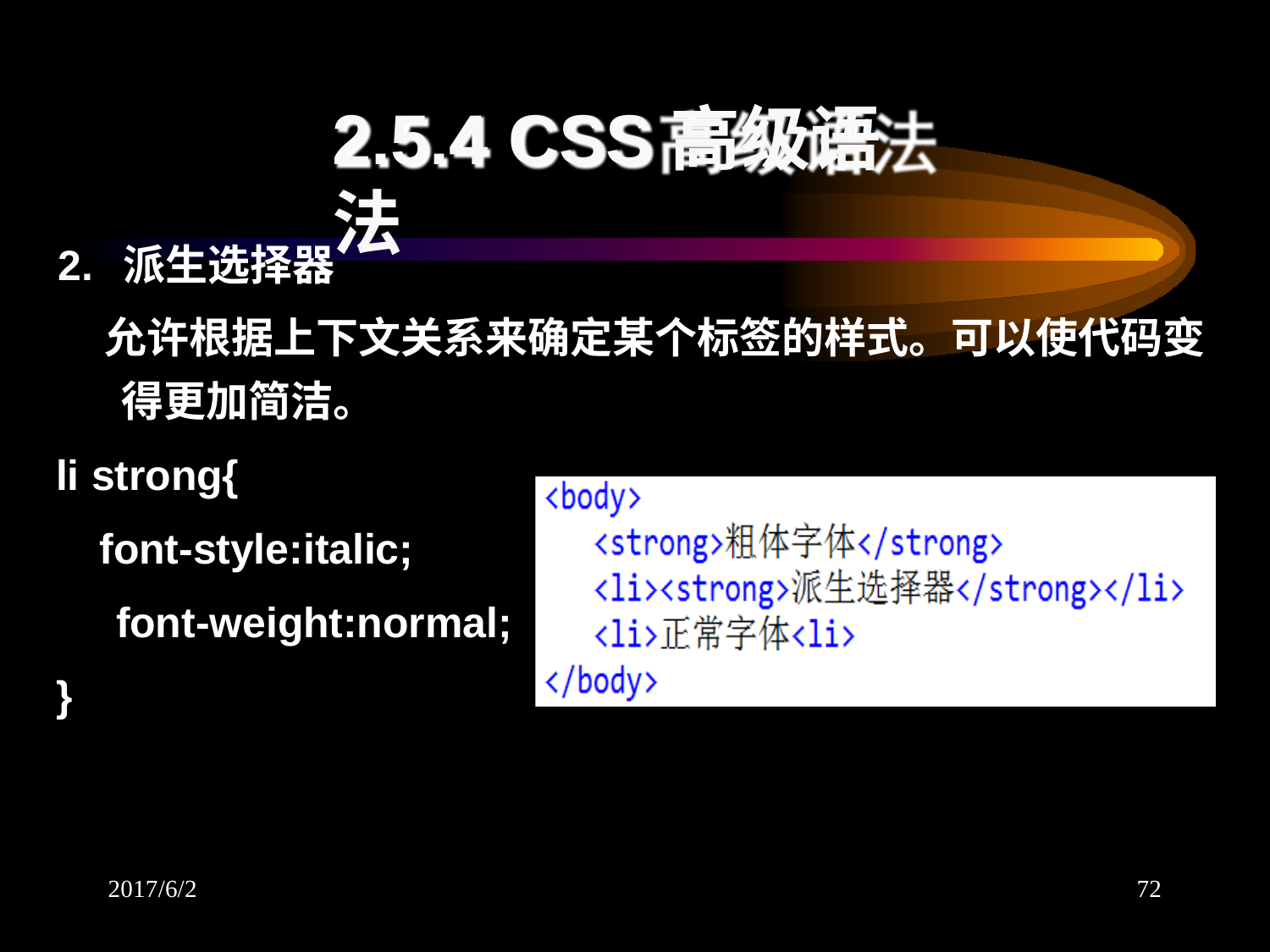

# 2.5.4 CSS高级语法

2.	派生选择器
允许根据上下文关系来确定某个标签的样式。可以使代码变 得更加简洁。
li strong{
font-style:italic;  font-weight:normal;
}

2017/6/2
72